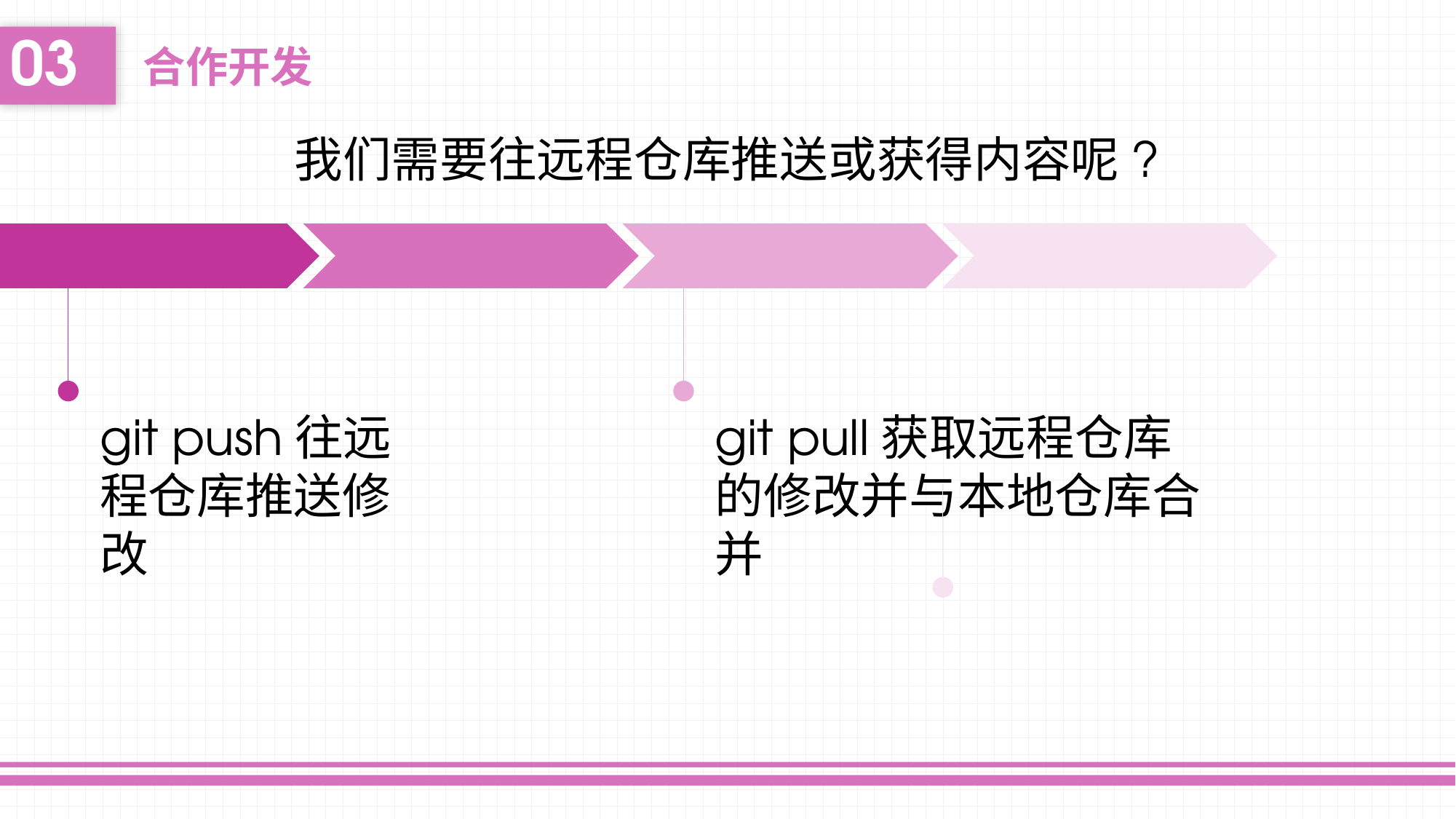

03
合作开发
我们需要往远程仓库推送或获得内容呢?

git push往远程仓库推送修改
git pull获取远程仓库的修改并与本地仓库合并